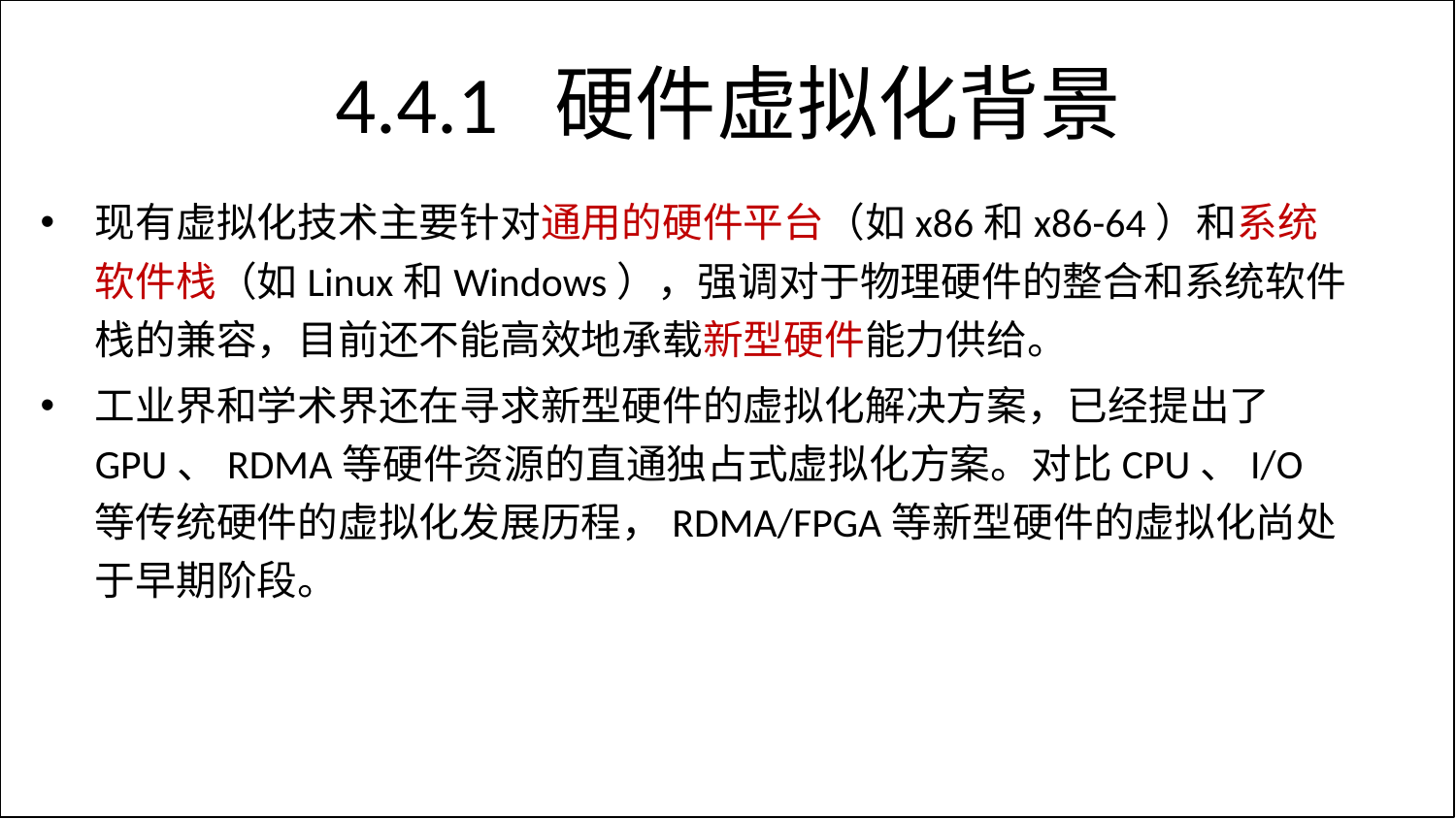

# 4.4.1  硬件虚拟化背景
现有虚拟化技术主要针对通用的硬件平台（如x86和x86-64）和系统软件栈（如Linux和Windows），强调对于物理硬件的整合和系统软件栈的兼容，目前还不能高效地承载新型硬件能力供给。
工业界和学术界还在寻求新型硬件的虚拟化解决方案，已经提出了GPU、RDMA等硬件资源的直通独占式虚拟化方案。对比CPU、I/O等传统硬件的虚拟化发展历程，RDMA/FPGA等新型硬件的虚拟化尚处于早期阶段。